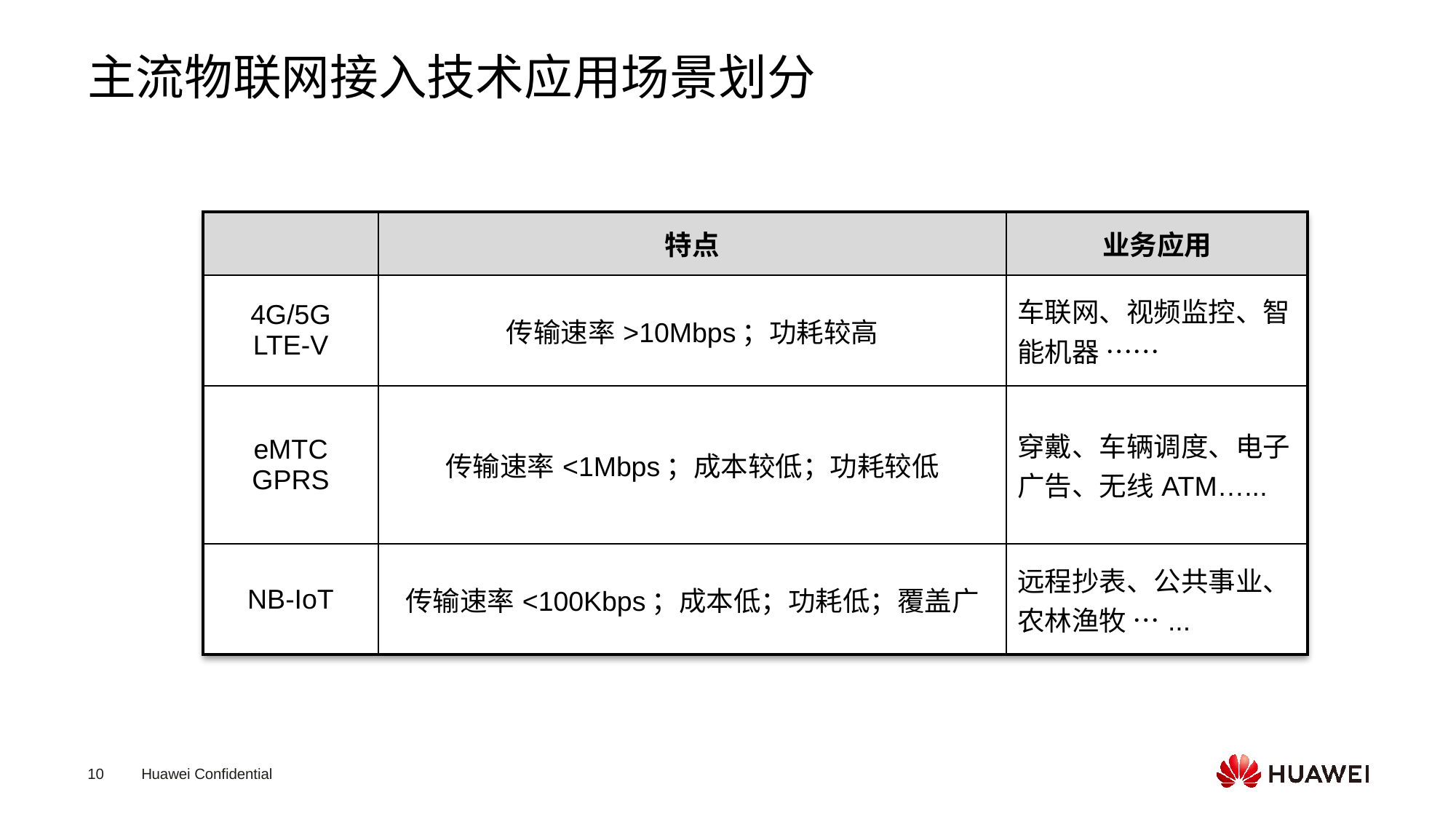

# 主流物联网接入技术应用场景划分

|  | 特点 | 业务应用 |
| --- | --- | --- |
| 4G/5G LTE-V | 传输速率>10Mbps；功耗较高 | 车联网、视频监控、智能机器 …… |
| eMTC GPRS | 传输速率<1Mbps；成本较低；功耗较低 | 穿戴、车辆调度、电子广告、无线ATM…... |
| NB-IoT | 传输速率<100Kbps；成本低；功耗低；覆盖广 | 远程抄表、公共事业、农林渔牧 …... |